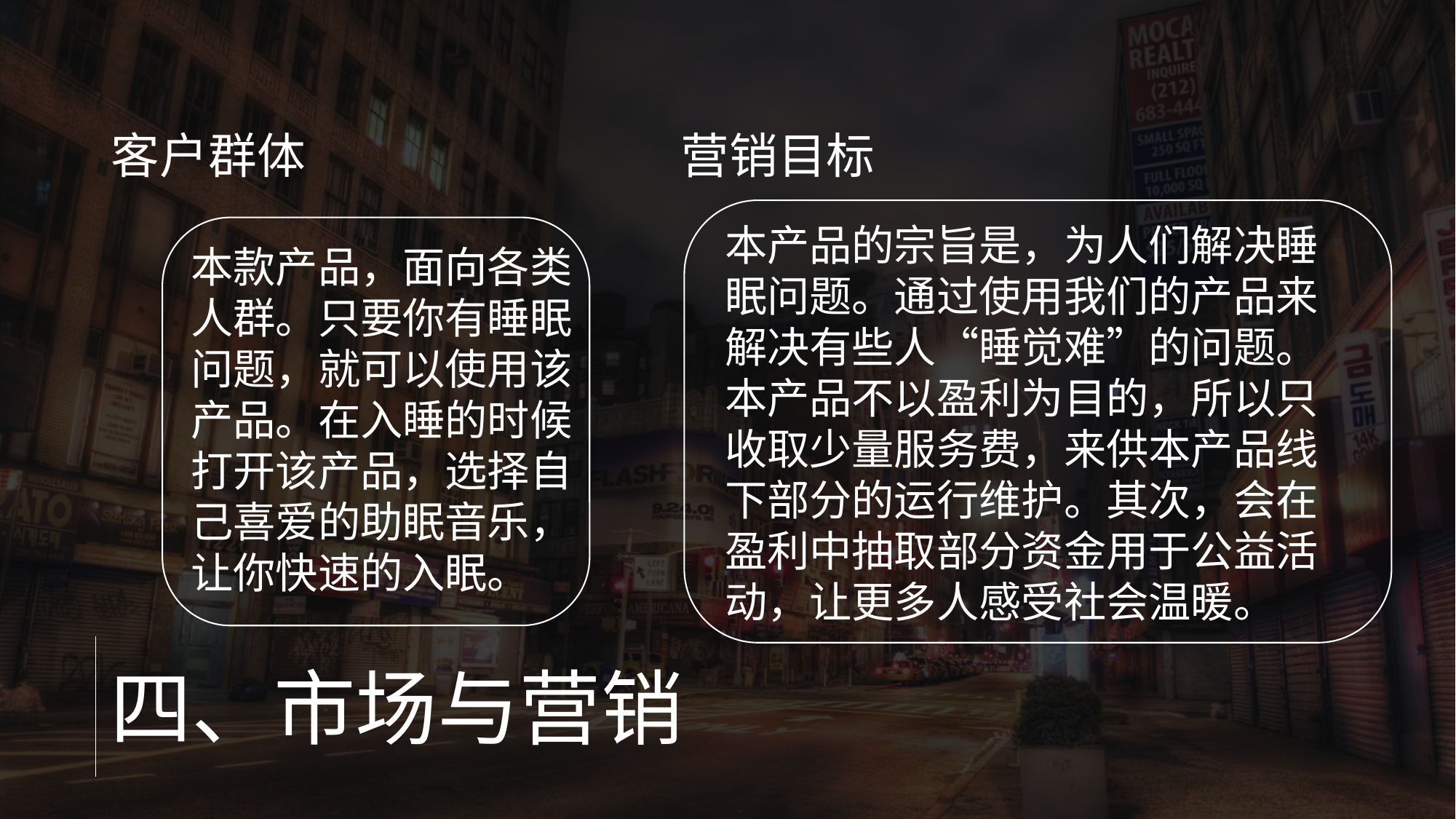

营销目标
客户群体

本产品的宗旨是，为人们解决睡眠问题。通过使用我们的产品来解决有些人“睡觉难”的问题。
本产品不以盈利为目的，所以只收取少量服务费，来供本产品线下部分的运行维护。其次，会在盈利中抽取部分资金用于公益活动，让更多人感受社会温暖。

本款产品，面向各类人群。只要你有睡眠问题，就可以使用该产品。在入睡的时候打开该产品，选择自己喜爱的助眠音乐，让你快速的入眠。
四、市场与营销